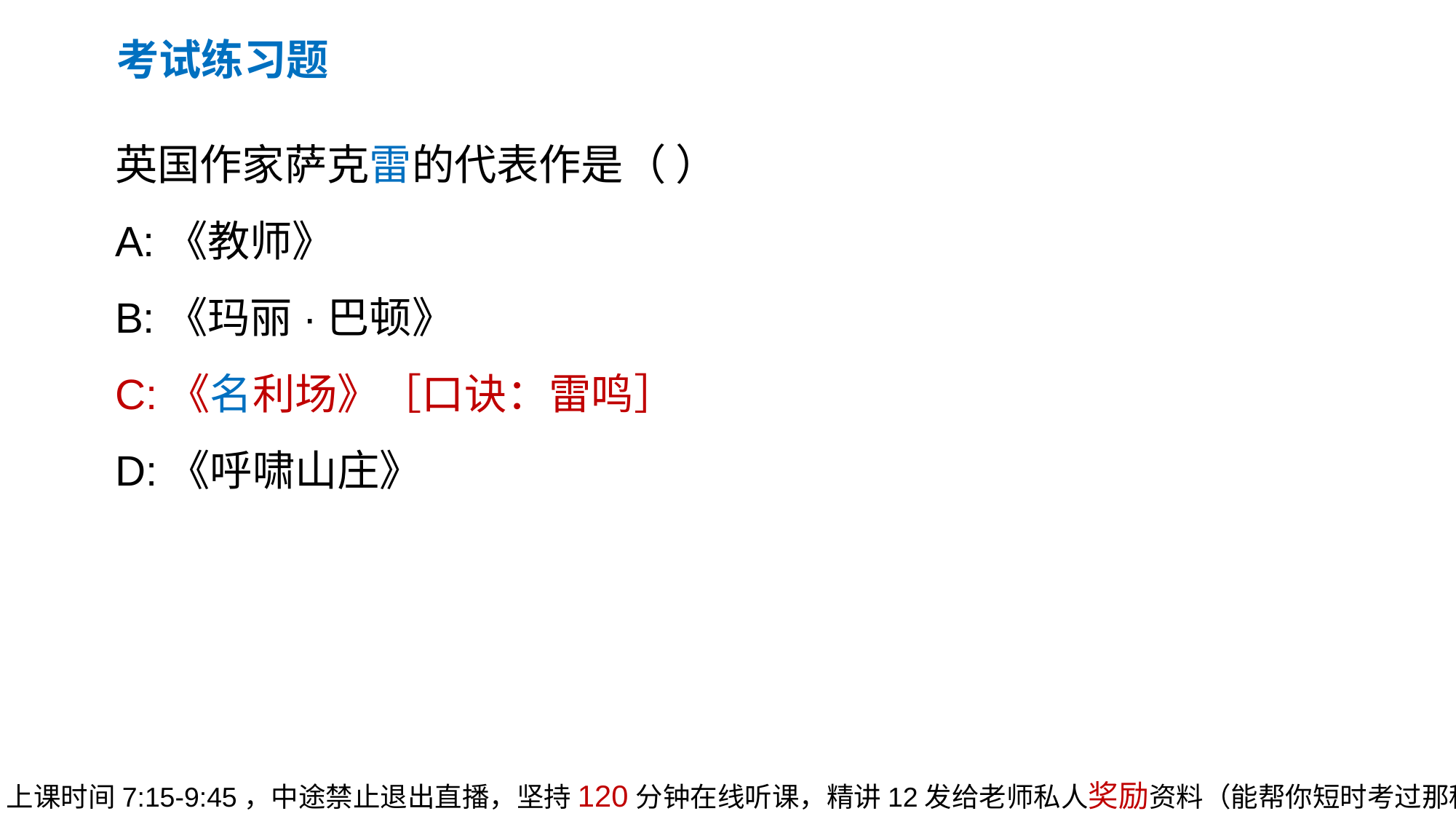

考试练习题
英国作家萨克雷的代表作是（ ）
A:《教师》
B:《玛丽·巴顿》
C:《名利场》［口诀：雷鸣］
D:《呼啸山庄》